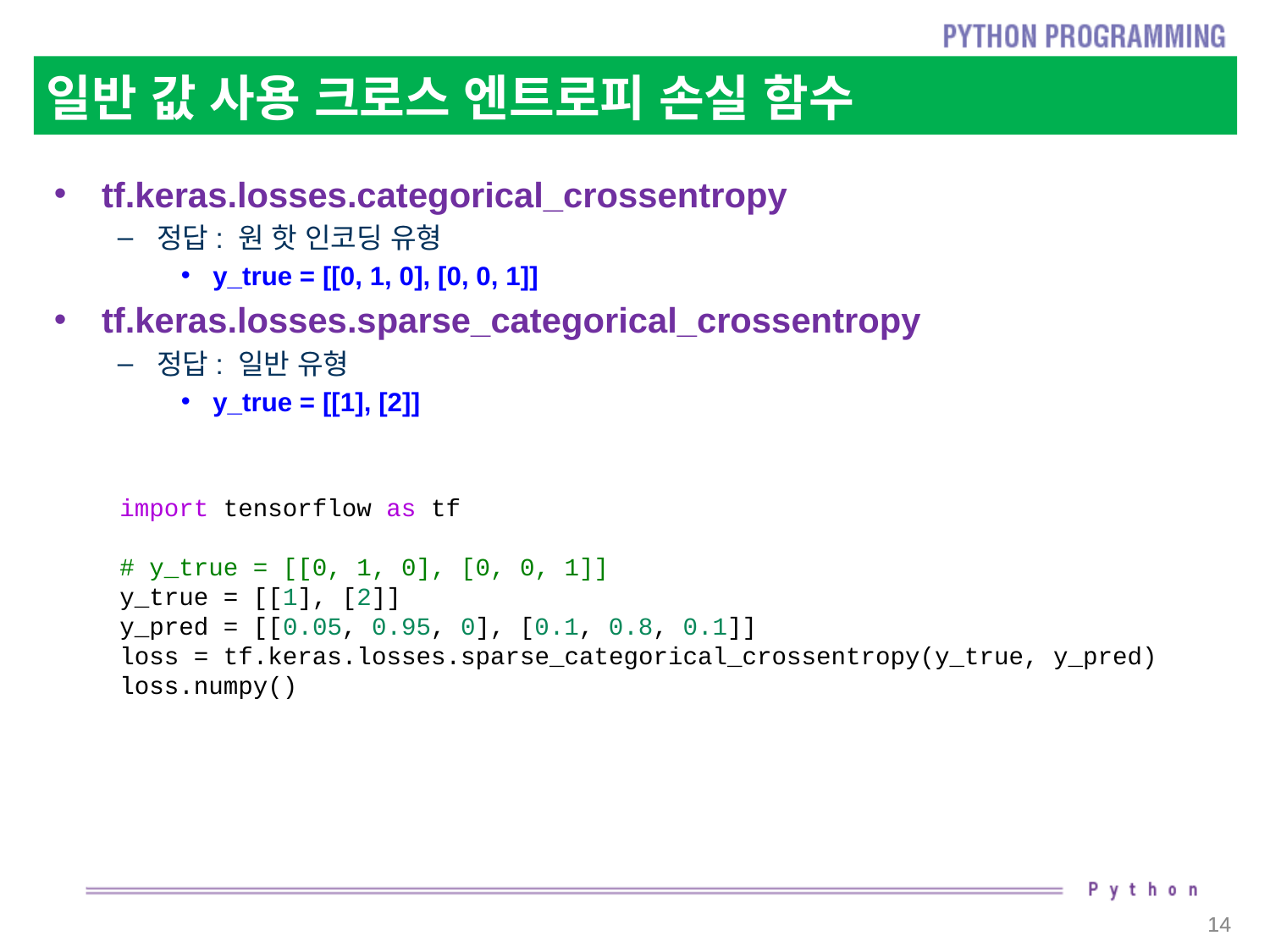

# 일반 값 사용 크로스 엔트로피 손실 함수
tf.keras.losses.categorical_crossentropy
정답: 원 핫 인코딩 유형
y_true = [[0, 1, 0], [0, 0, 1]]
tf.keras.losses.sparse_categorical_crossentropy
정답: 일반 유형
y_true = [[1], [2]]
import tensorflow as tf
# y_true = [[0, 1, 0], [0, 0, 1]]
y_true = [[1], [2]]
y_pred = [[0.05, 0.95, 0], [0.1, 0.8, 0.1]]
loss = tf.keras.losses.sparse_categorical_crossentropy(y_true, y_pred)
loss.numpy()
14